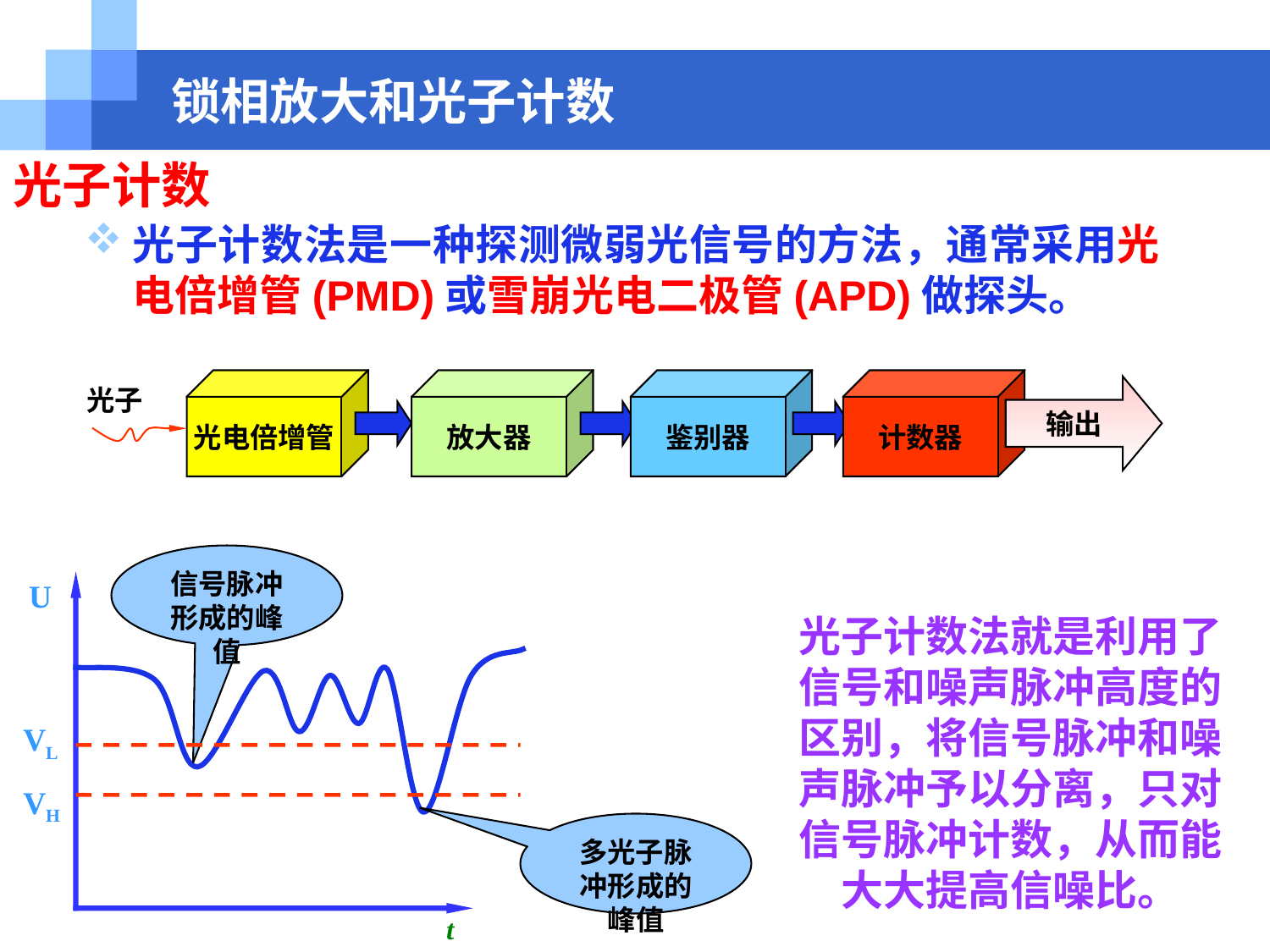

#
锁相放大和光子计数
光子计数
光子计数法是一种探测微弱光信号的方法，通常采用光电倍增管(PMD)或雪崩光电二极管(APD)做探头。
光电倍增管
放大器
鉴别器
计数器
光子

输出

信号脉冲形成的峰值
U

VL

VH

多光子脉冲形成的峰值
t

光子计数法就是利用了信号和噪声脉冲高度的区别，将信号脉冲和噪声脉冲予以分离，只对信号脉冲计数，从而能大大提高信噪比。